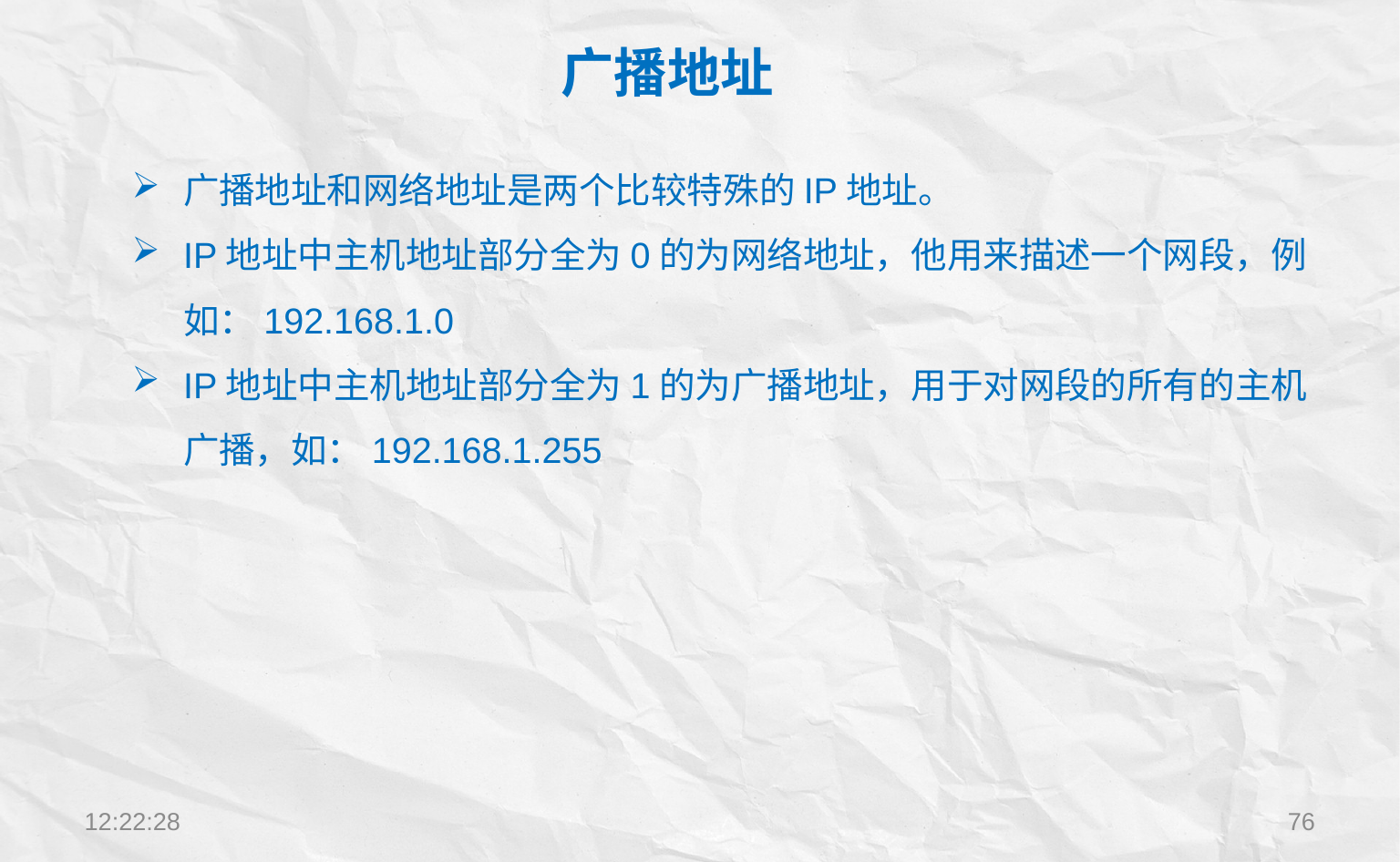

广播地址
广播地址和网络地址是两个比较特殊的IP地址。
IP地址中主机地址部分全为0的为网络地址，他用来描述一个网段，例如：192.168.1.0
IP地址中主机地址部分全为1的为广播地址，用于对网段的所有的主机广播，如：192.168.1.255
12:22:28
76